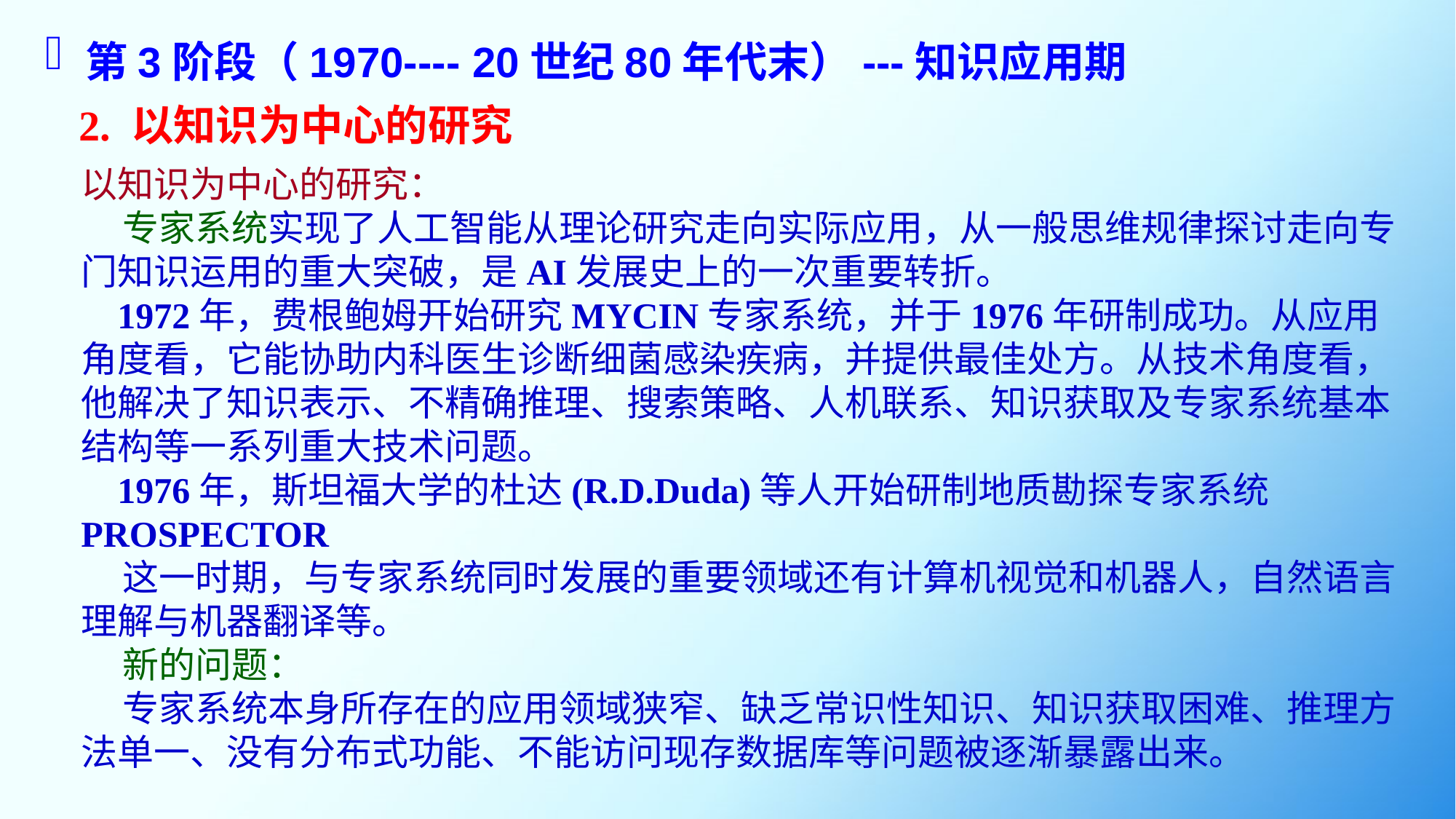

第3阶段（1970---- 20世纪80年代末）---知识应用期
2. 以知识为中心的研究
以知识为中心的研究：
    专家系统实现了人工智能从理论研究走向实际应用，从一般思维规律探讨走向专门知识运用的重大突破，是AI发展史上的一次重要转折。
    1972年，费根鲍姆开始研究MYCIN专家系统，并于1976年研制成功。从应用角度看，它能协助内科医生诊断细菌感染疾病，并提供最佳处方。从技术角度看，他解决了知识表示、不精确推理、搜索策略、人机联系、知识获取及专家系统基本结构等一系列重大技术问题。
    1976年，斯坦福大学的杜达(R.D.Duda)等人开始研制地质勘探专家系统PROSPECTOR
    这一时期，与专家系统同时发展的重要领域还有计算机视觉和机器人，自然语言理解与机器翻译等。
    新的问题：
    专家系统本身所存在的应用领域狭窄、缺乏常识性知识、知识获取困难、推理方法单一、没有分布式功能、不能访问现存数据库等问题被逐渐暴露出来。